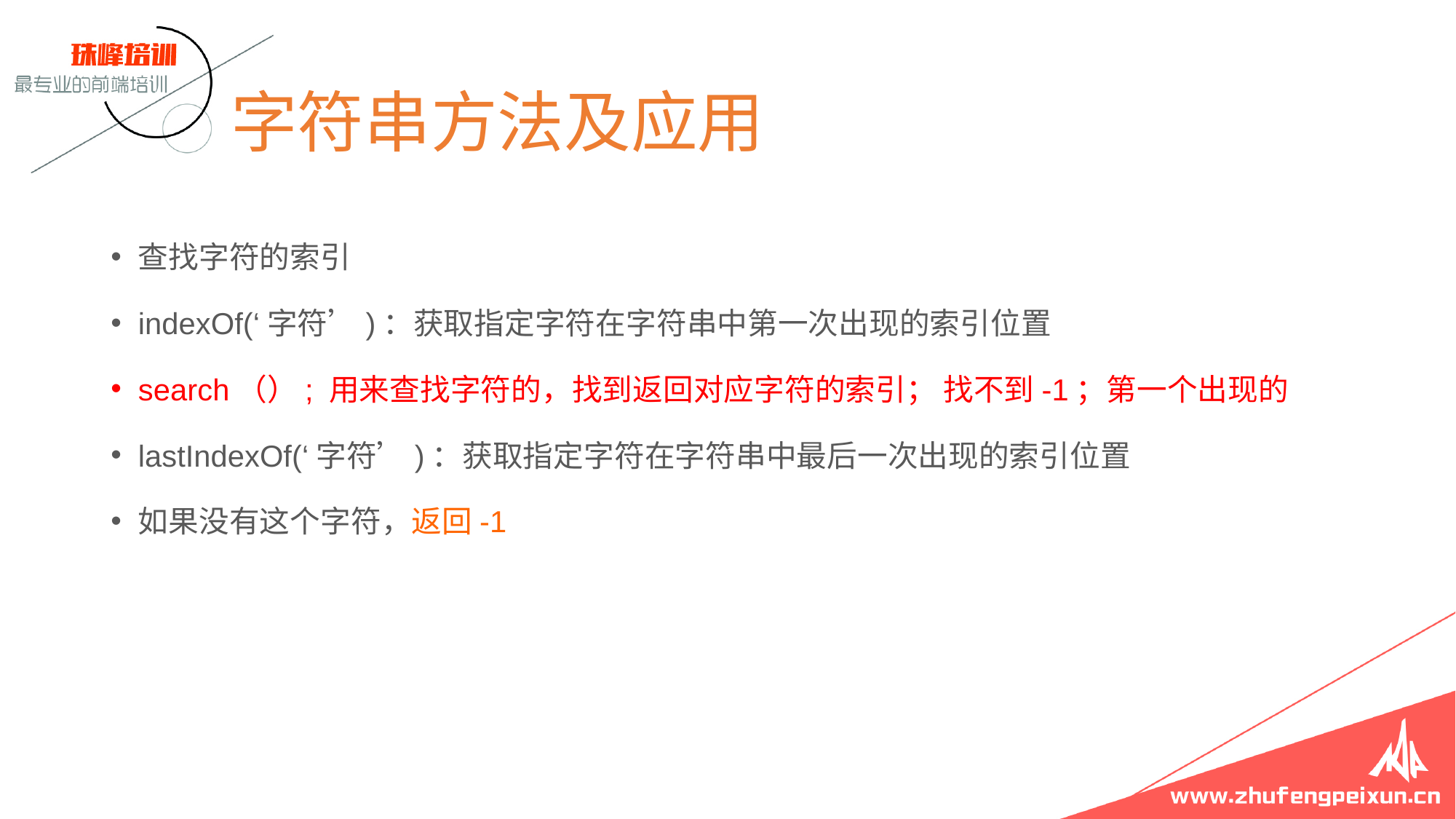

# 字符串方法及应用
查找字符的索引
indexOf(‘字符’)：获取指定字符在字符串中第一次出现的索引位置
search（）; 用来查找字符的，找到返回对应字符的索引； 找不到-1；第一个出现的
lastIndexOf(‘字符’)：获取指定字符在字符串中最后一次出现的索引位置
如果没有这个字符，返回-1